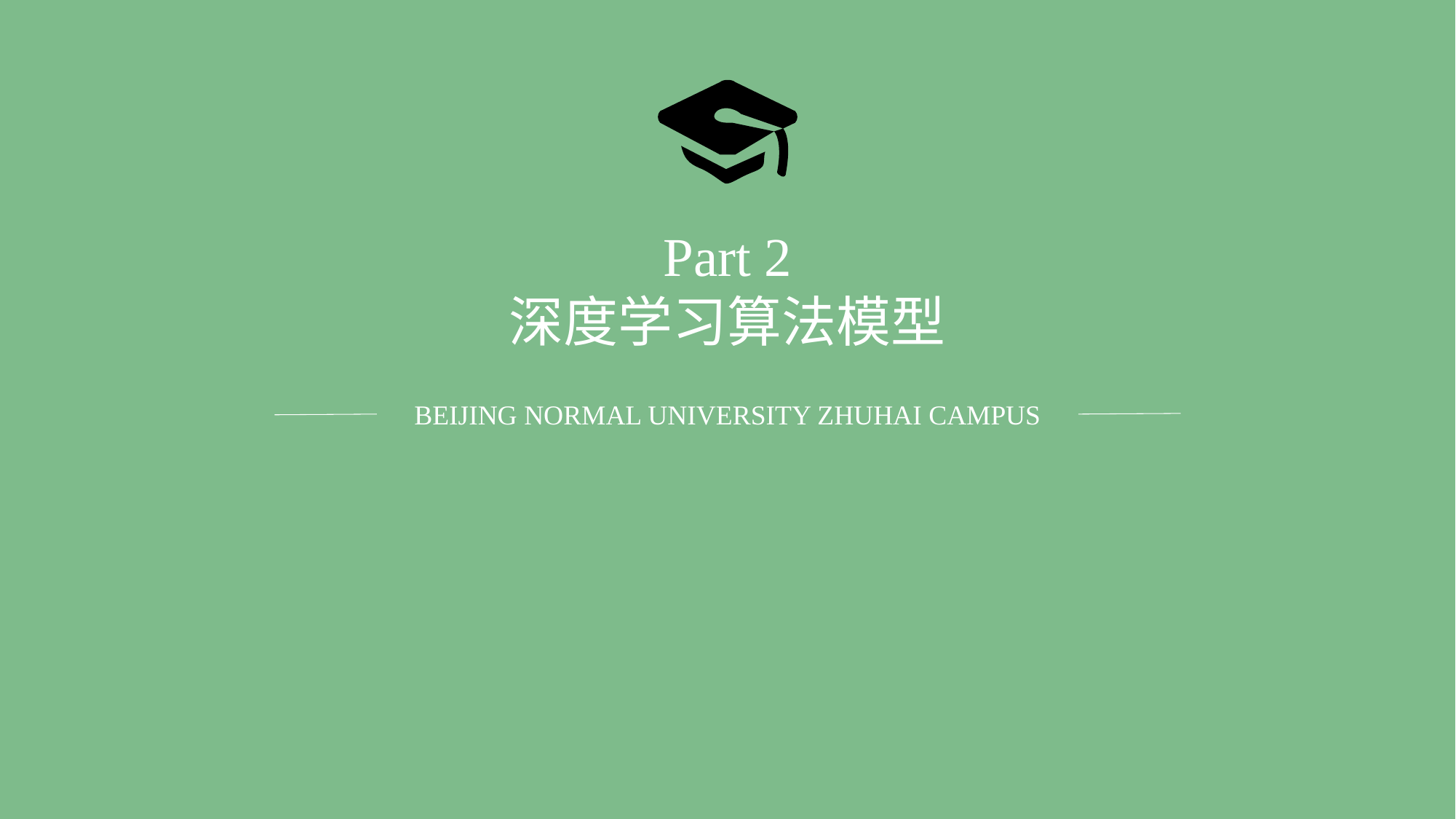

Part 2
深度学习算法模型
BEIJING NORMAL UNIVERSITY ZHUHAI CAMPUS